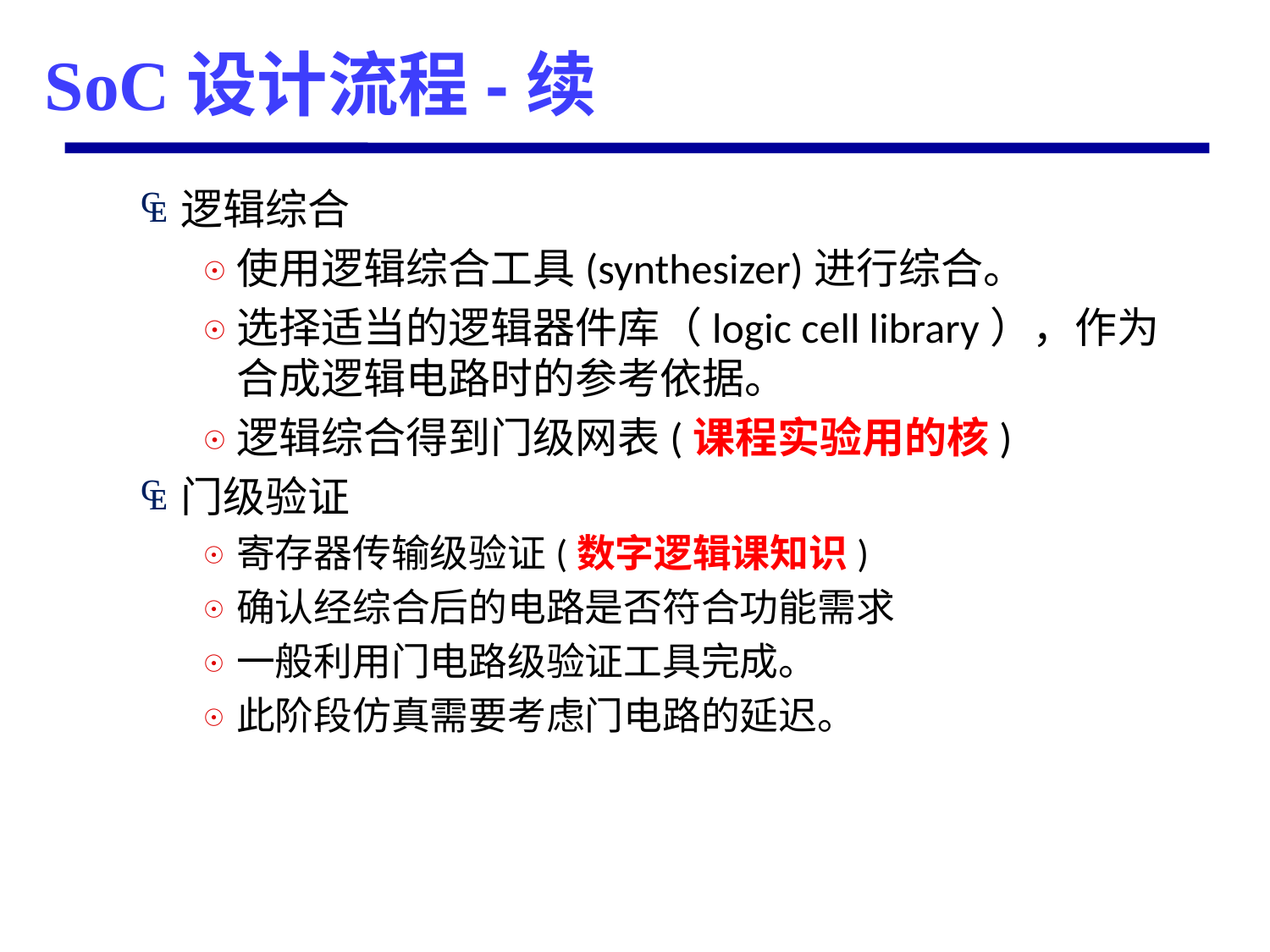

# SoC设计流程-续
逻辑综合
使用逻辑综合工具(synthesizer)进行综合。
选择适当的逻辑器件库（logic cell library），作为合成逻辑电路时的参考依据。
逻辑综合得到门级网表(课程实验用的核)
门级验证
寄存器传输级验证(数字逻辑课知识)
确认经综合后的电路是否符合功能需求
一般利用门电路级验证工具完成。
此阶段仿真需要考虑门电路的延迟。